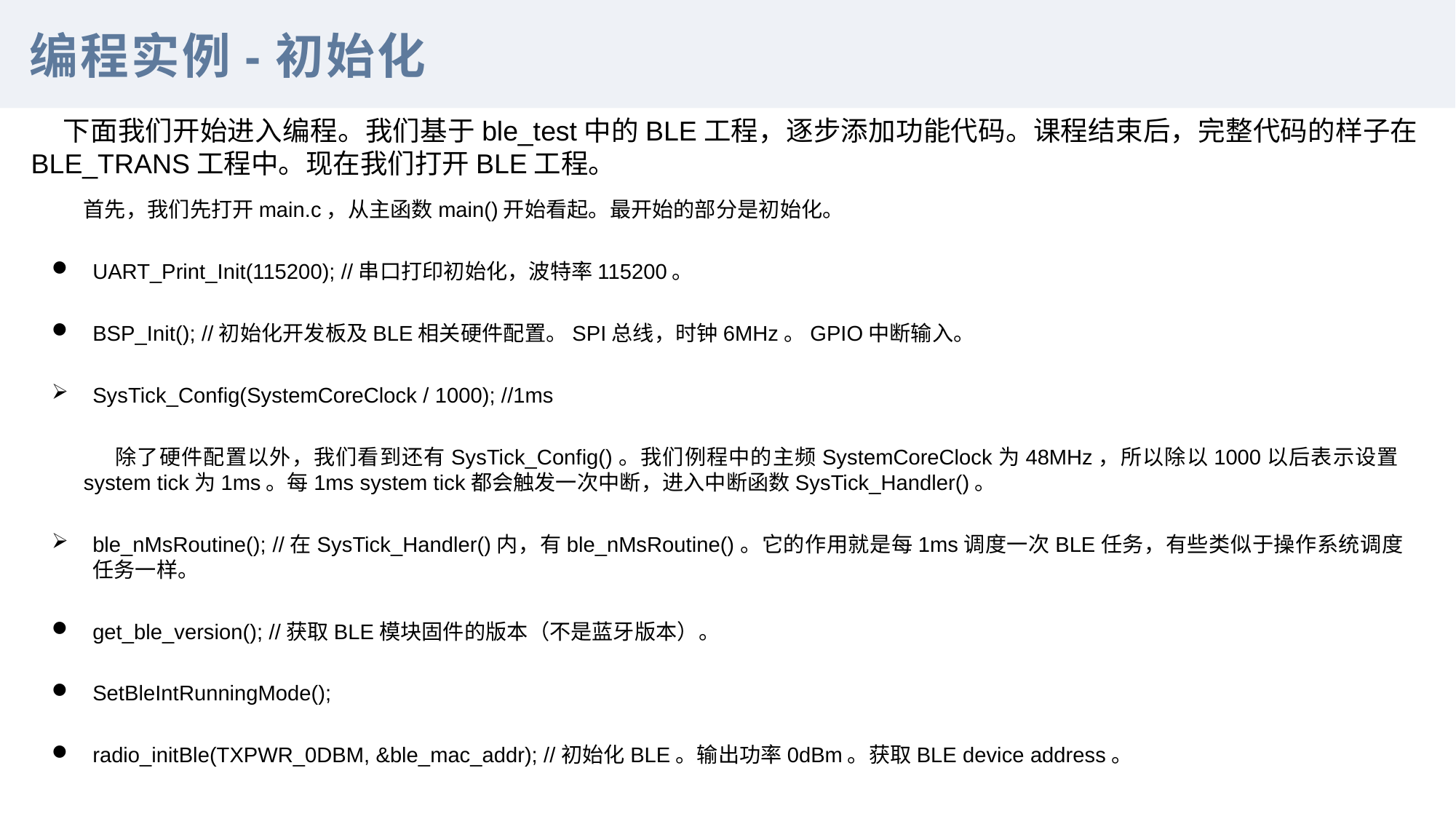

编程实例-初始化
下面我们开始进入编程。我们基于ble_test中的BLE工程，逐步添加功能代码。课程结束后，完整代码的样子在BLE_TRANS工程中。现在我们打开BLE工程。
首先，我们先打开main.c，从主函数main()开始看起。最开始的部分是初始化。
UART_Print_Init(115200); //串口打印初始化，波特率115200。
BSP_Init(); //初始化开发板及BLE相关硬件配置。SPI总线，时钟6MHz。GPIO中断输入。
SysTick_Config(SystemCoreClock / 1000); //1ms
除了硬件配置以外，我们看到还有SysTick_Config()。我们例程中的主频SystemCoreClock为48MHz，所以除以1000以后表示设置system tick为1ms。每1ms system tick都会触发一次中断，进入中断函数SysTick_Handler()。
ble_nMsRoutine(); //在SysTick_Handler()内，有ble_nMsRoutine()。它的作用就是每1ms调度一次BLE任务，有些类似于操作系统调度任务一样。
get_ble_version(); //获取BLE模块固件的版本（不是蓝牙版本）。
SetBleIntRunningMode();
radio_initBle(TXPWR_0DBM, &ble_mac_addr); //初始化BLE。输出功率0dBm。获取BLE device address。